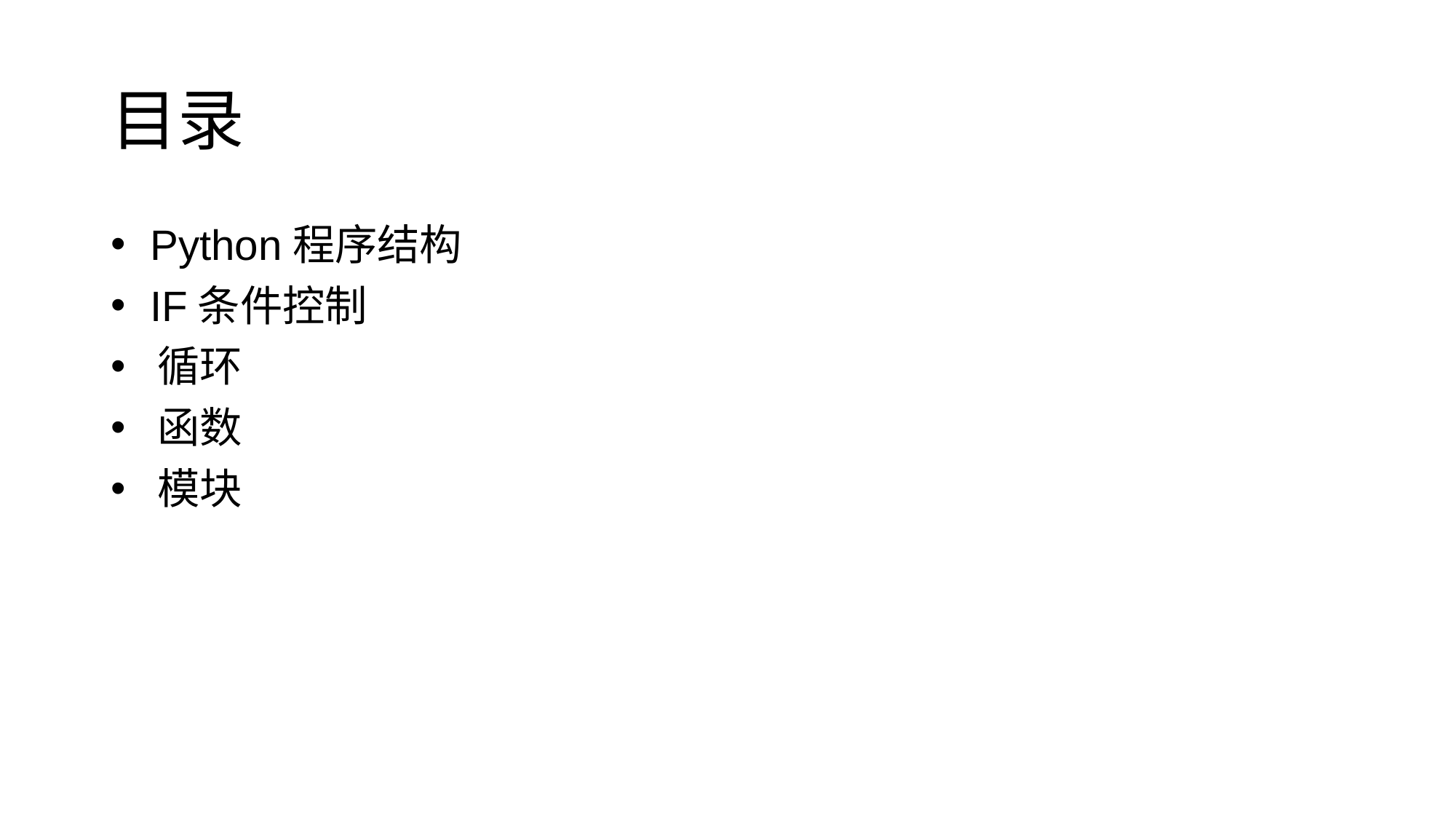

# 目录
 Python程序结构
 IF条件控制
 循环
 函数
 模块